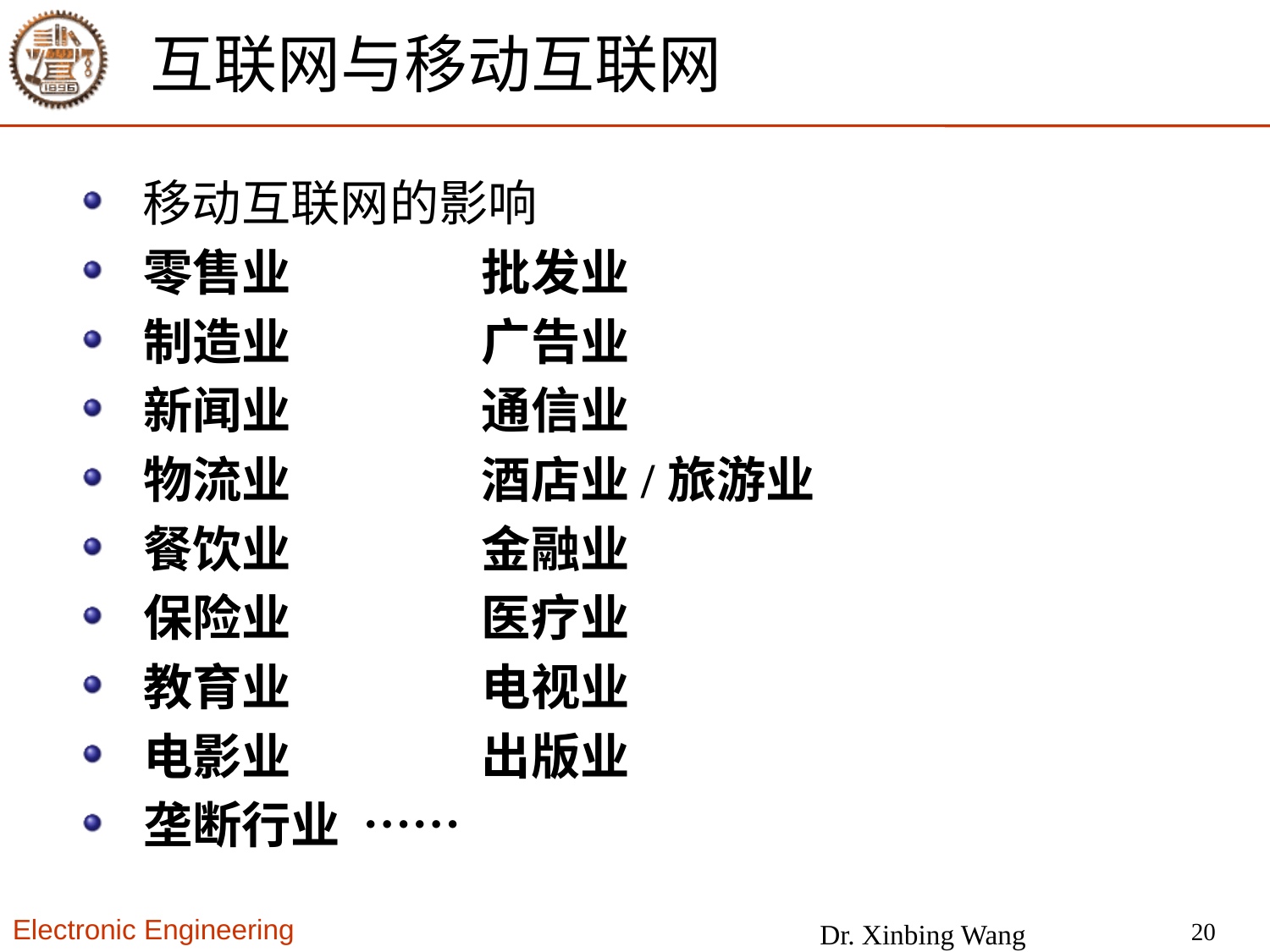

# 互联网与移动互联网
 移动互联网的影响
 零售业                 批发业
 制造业                 广告业
 新闻业                 通信业
 物流业                 酒店业/旅游业
 餐饮业                 金融业
 保险业                 医疗业
 教育业                 电视业
 电影业                 出版业
 垄断行业  ……
20
Dr. Xinbing Wang